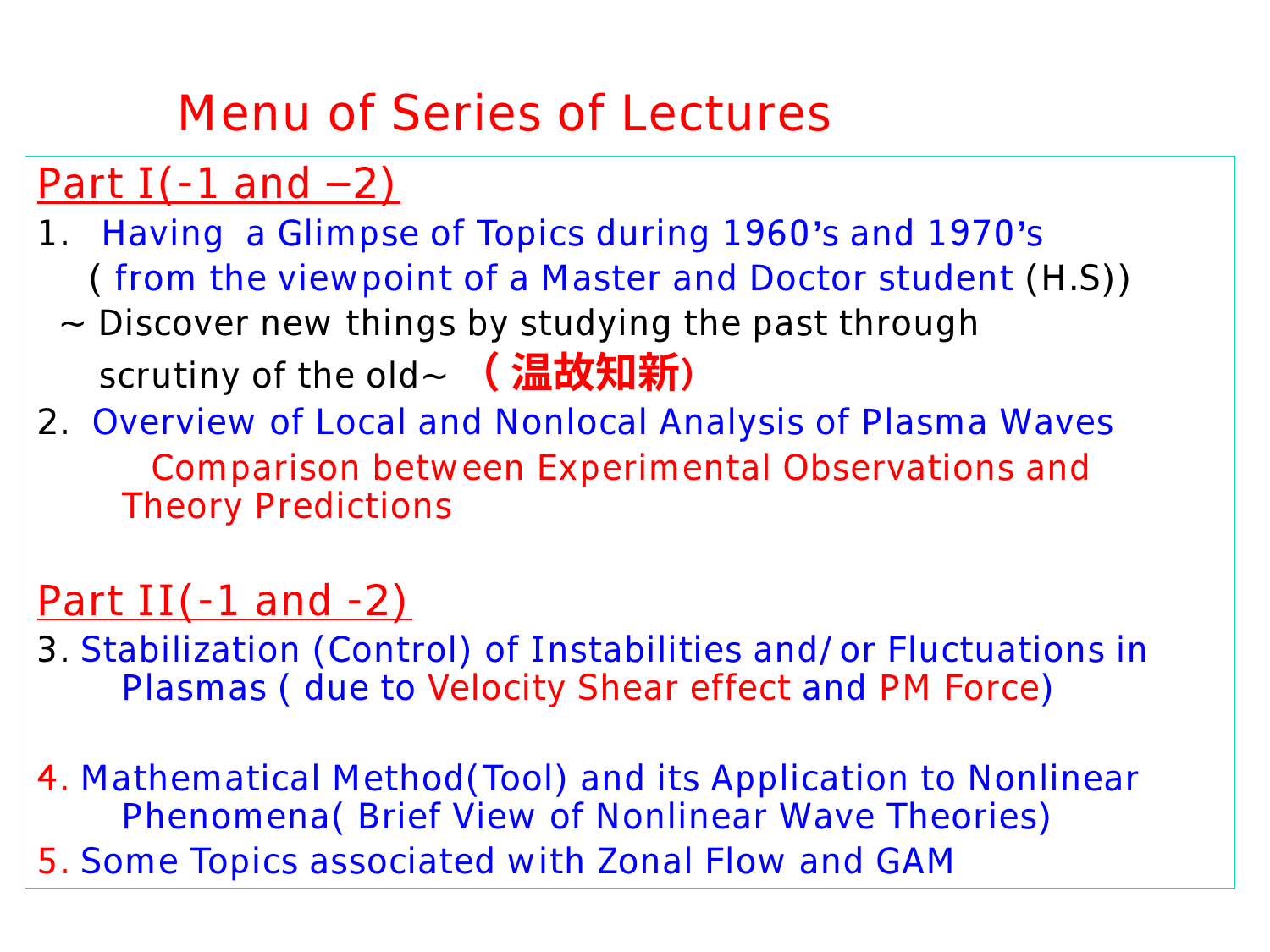

# Menu of Series of Lectures
Part I(-1 and –2)
1.   Having  a Glimpse of Topics during 1960’s and 1970’s
     ( from the viewpoint of a Master and Doctor student (H.S))
  ~ Discover new things by studying the past through
      scrutiny of the old~（ 温故知新）
2.  Overview of Local and Nonlocal Analysis of Plasma Waves
　　　Comparison between Experimental Observations and Theory Predictions

Part II(-1 and -2)
3. Stabilization (Control) of Instabilities and/or Fluctuations in Plasmas ( due to Velocity Shear effect and PM Force)

4. Mathematical Method(Tool) and its Application to Nonlinear Phenomena( Brief View of Nonlinear Wave Theories)
5. Some Topics associated with Zonal Flow and GAM